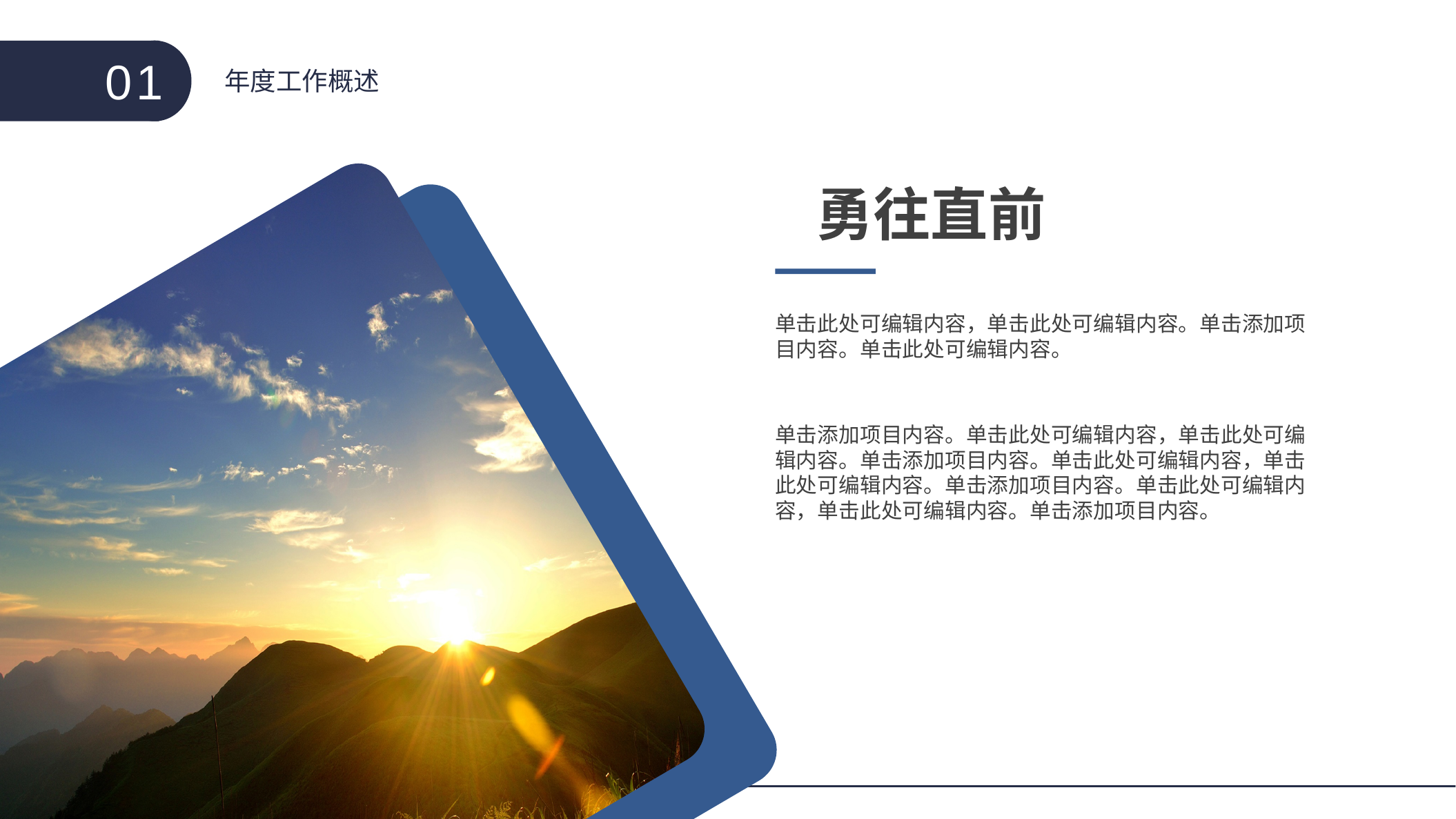

01
年度工作概述

勇往直前

单击此处可编辑内容，单击此处可编辑内容。单击添加项目内容。单击此处可编辑内容。
单击添加项目内容。单击此处可编辑内容，单击此处可编辑内容。单击添加项目内容。单击此处可编辑内容，单击此处可编辑内容。单击添加项目内容。单击此处可编辑内容，单击此处可编辑内容。单击添加项目内容。